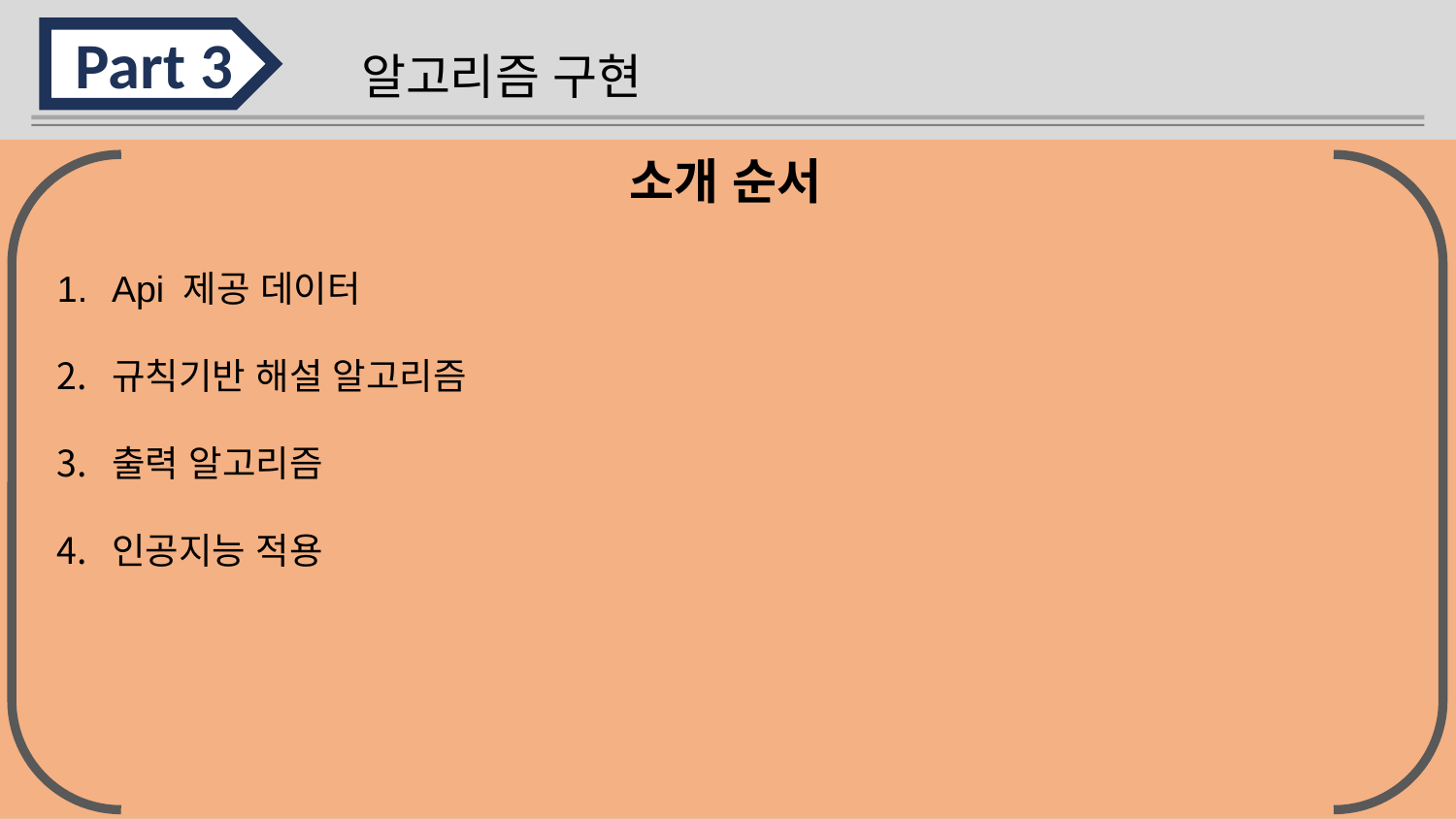

Part 3

알고리즘 구현

Api 제공 데이터

규칙기반 해설 알고리즘

출력 알고리즘

인공지능 적용

소개 순서